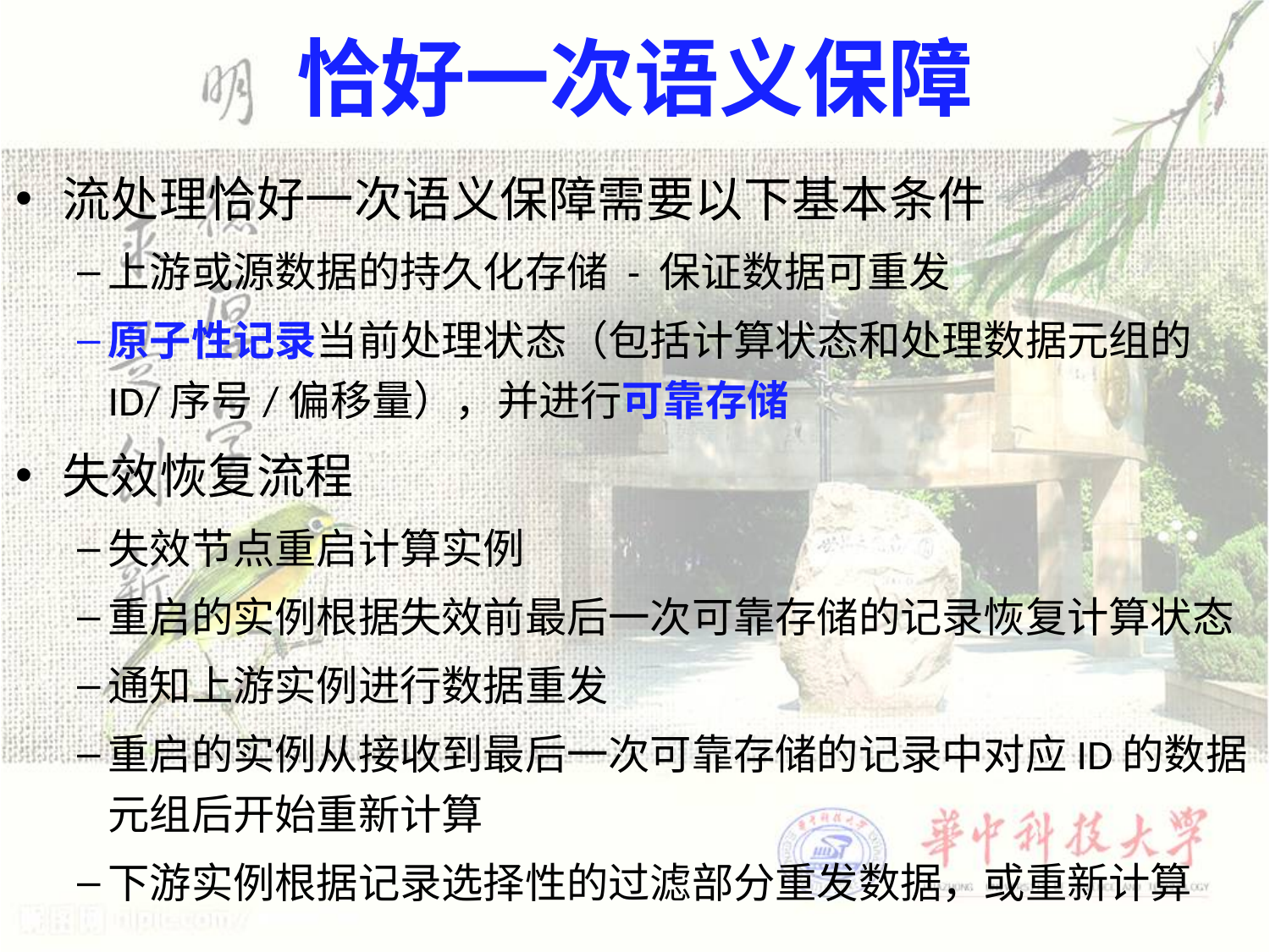

# 恰好一次语义保障

流处理恰好一次语义保障需要以下基本条件
上游或源数据的持久化存储 - 保证数据可重发
原子性记录当前处理状态（包括计算状态和处理数据元组的ID/序号/偏移量），并进行可靠存储
失效恢复流程
失效节点重启计算实例
重启的实例根据失效前最后一次可靠存储的记录恢复计算状态
通知上游实例进行数据重发
重启的实例从接收到最后一次可靠存储的记录中对应ID的数据元组后开始重新计算
下游实例根据记录选择性的过滤部分重发数据，或重新计算